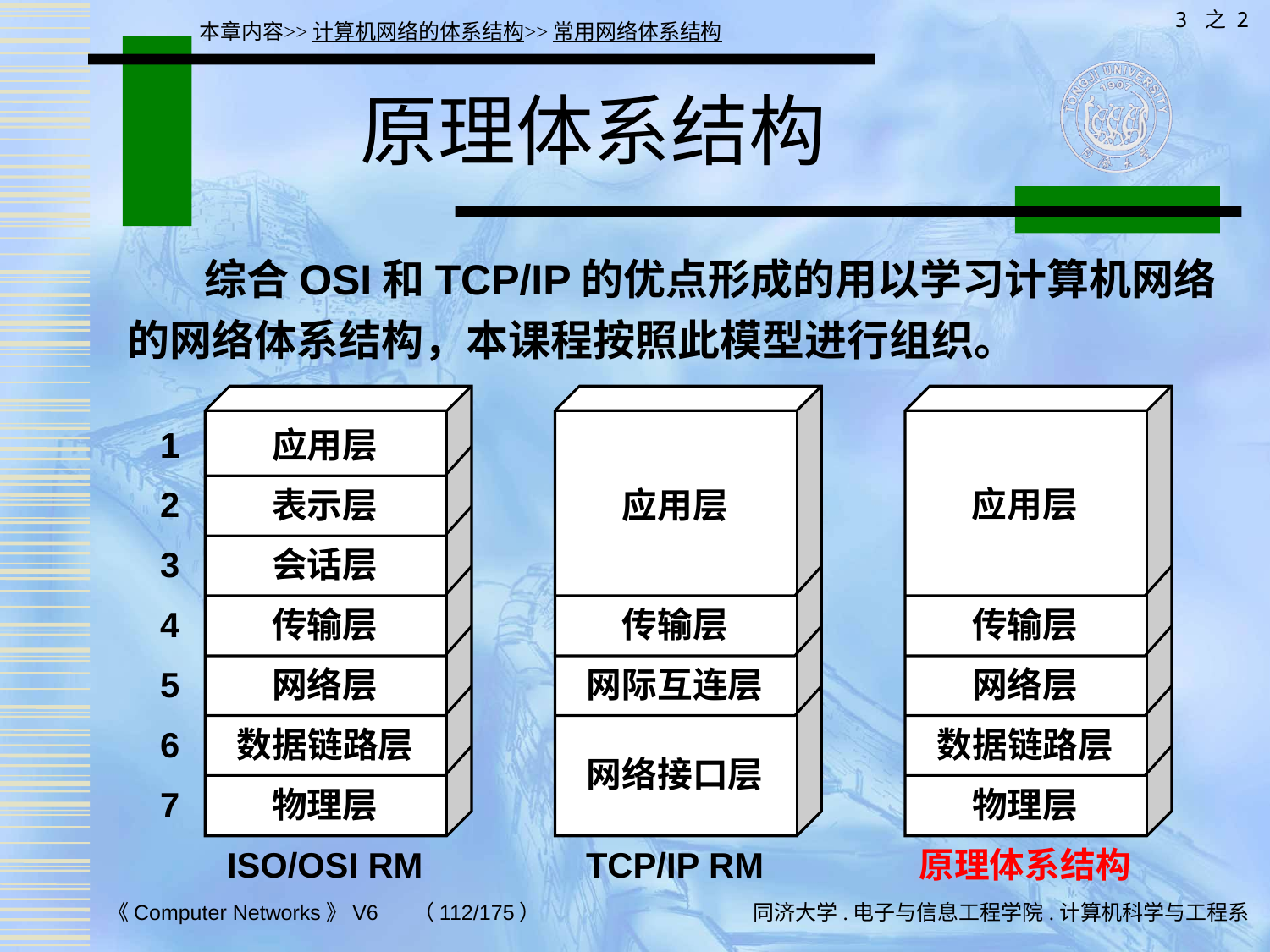

3 之 2
本章内容>>计算机网络的体系结构>>常用网络体系结构
# 原理体系结构
       综合OSI和TCP/IP的优点形成的用以学习计算机网络的网络体系结构，本课程按照此模型进行组织。

1
1
应用层

2
应用层
表示层
应用层

3
会话层

4
传输层
传输层
传输层

5
网络层
网际互连层
网络层

6
数据链路层
数据链路层

网络接口层

7
物理层
物理层
ISO/OSI RM
TCP/IP RM
原理体系结构